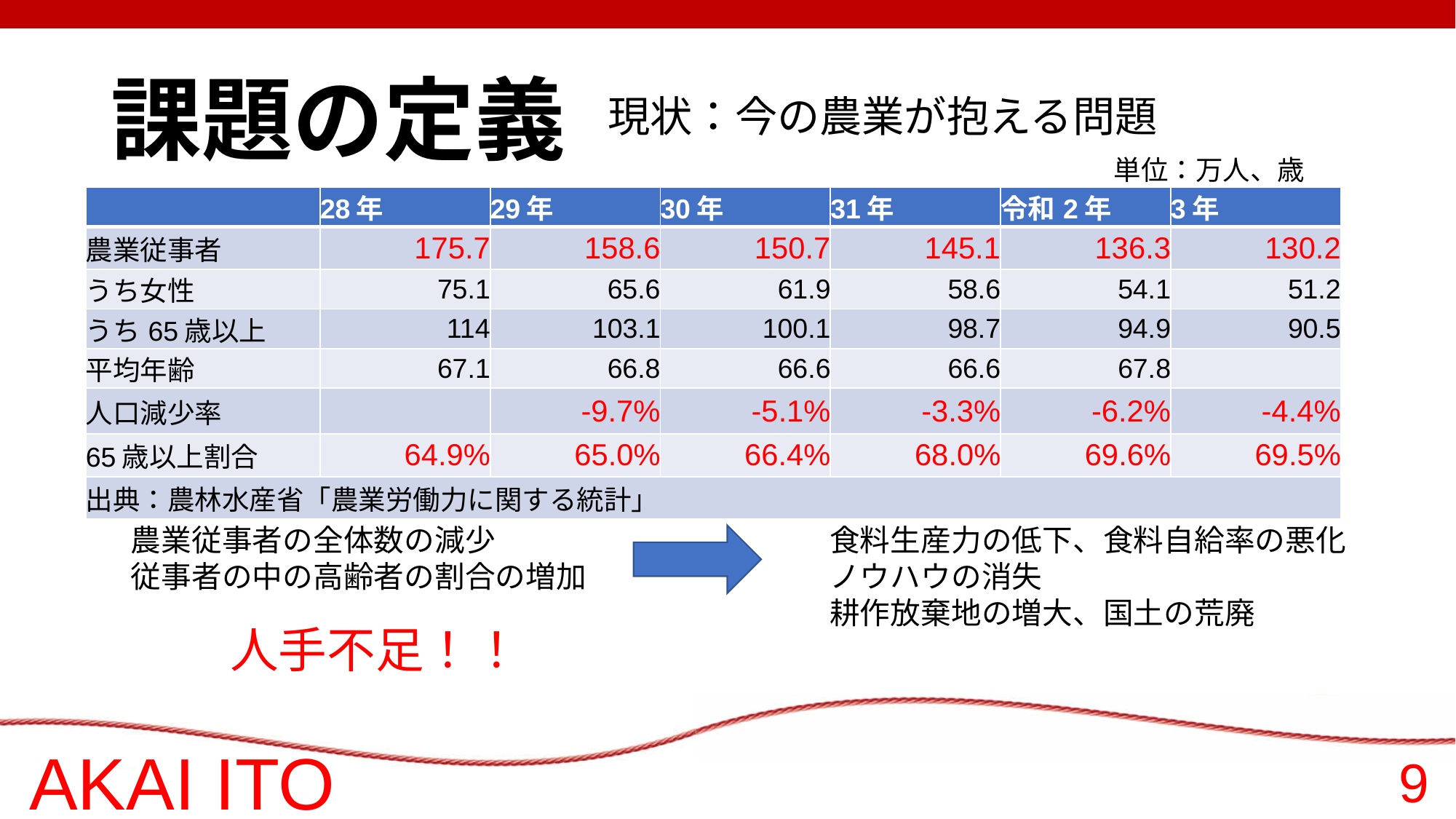

# 課題の定義
現状：今の農業が抱える問題
単位：万人、歳
|  | 28年 | 29年 | 30年 | 31年 | 令和2年 | 3年 |
| --- | --- | --- | --- | --- | --- | --- |
| 農業従事者 | 175.7 | 158.6 | 150.7 | 145.1 | 136.3 | 130.2 |
| うち女性 | 75.1 | 65.6 | 61.9 | 58.6 | 54.1 | 51.2 |
| うち65歳以上 | 114 | 103.1 | 100.1 | 98.7 | 94.9 | 90.5 |
| 平均年齢 | 67.1 | 66.8 | 66.6 | 66.6 | 67.8 |  |
| 人口減少率 |  | -9.7% | -5.1% | -3.3% | -6.2% | -4.4% |
| 65歳以上割合 | 64.9% | 65.0% | 66.4% | 68.0% | 69.6% | 69.5% |
| 出典：農林水産省「農業労働力に関する統計」 |  |  |  |  |  |  |
農業従事者の全体数の減少　　　　　　　　　　　食料生産力の低下、食料自給率の悪化
従事者の中の高齢者の割合の増加　　　　　　　　ノウハウの消失
　　　　　　　　　　　　　　　　　　　　　　　耕作放棄地の増大、国土の荒廃

人手不足！！
AKAI ITO
9